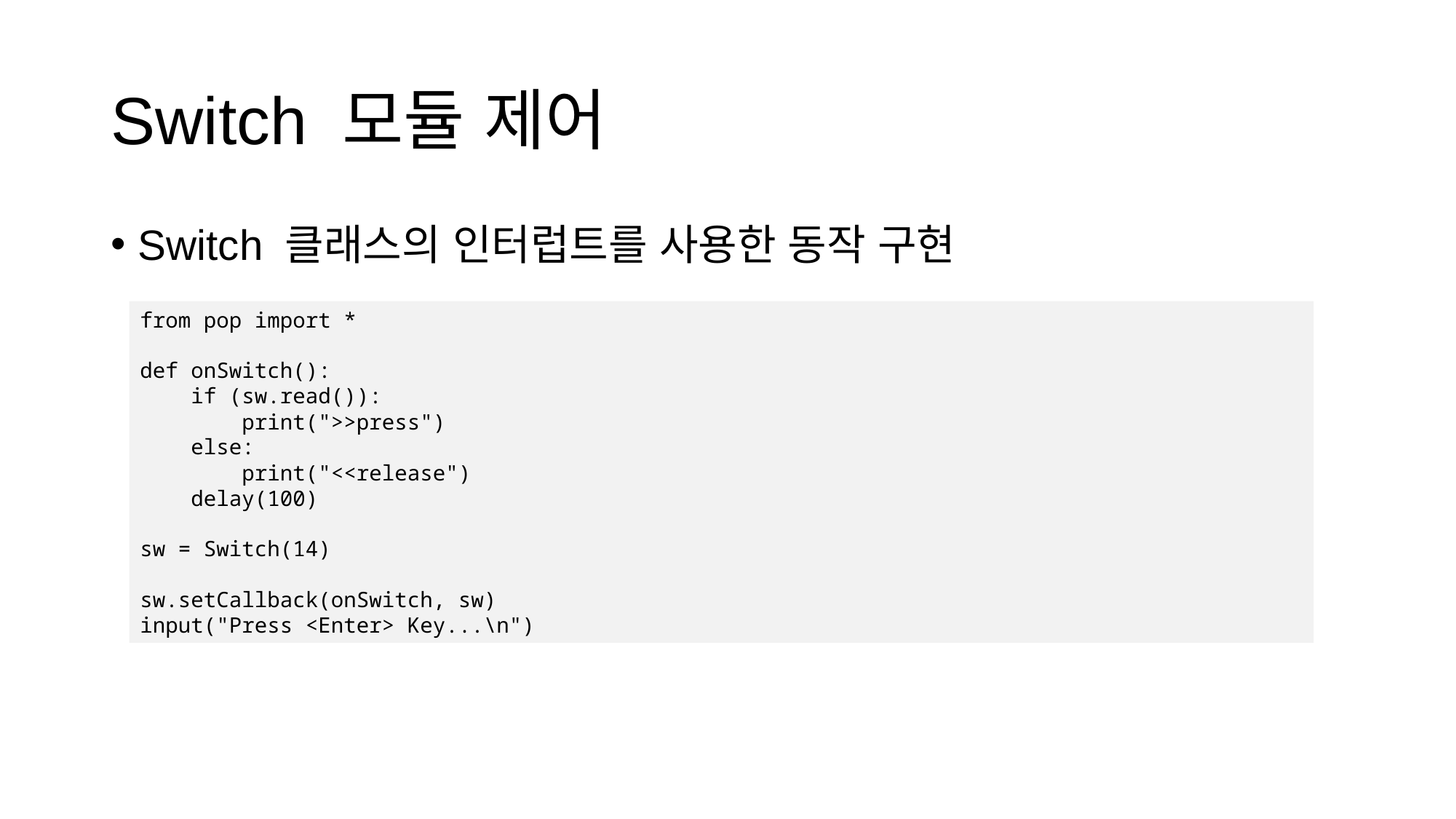

# Switch 모듈 제어
Switch 클래스의 인터럽트를 사용한 동작 구현
from pop import *

def onSwitch():
    if (sw.read()):
        print(">>press")
    else:
        print("<<release")
    delay(100)

sw = Switch(14)

sw.setCallback(onSwitch, sw)
input("Press <Enter> Key...\n")